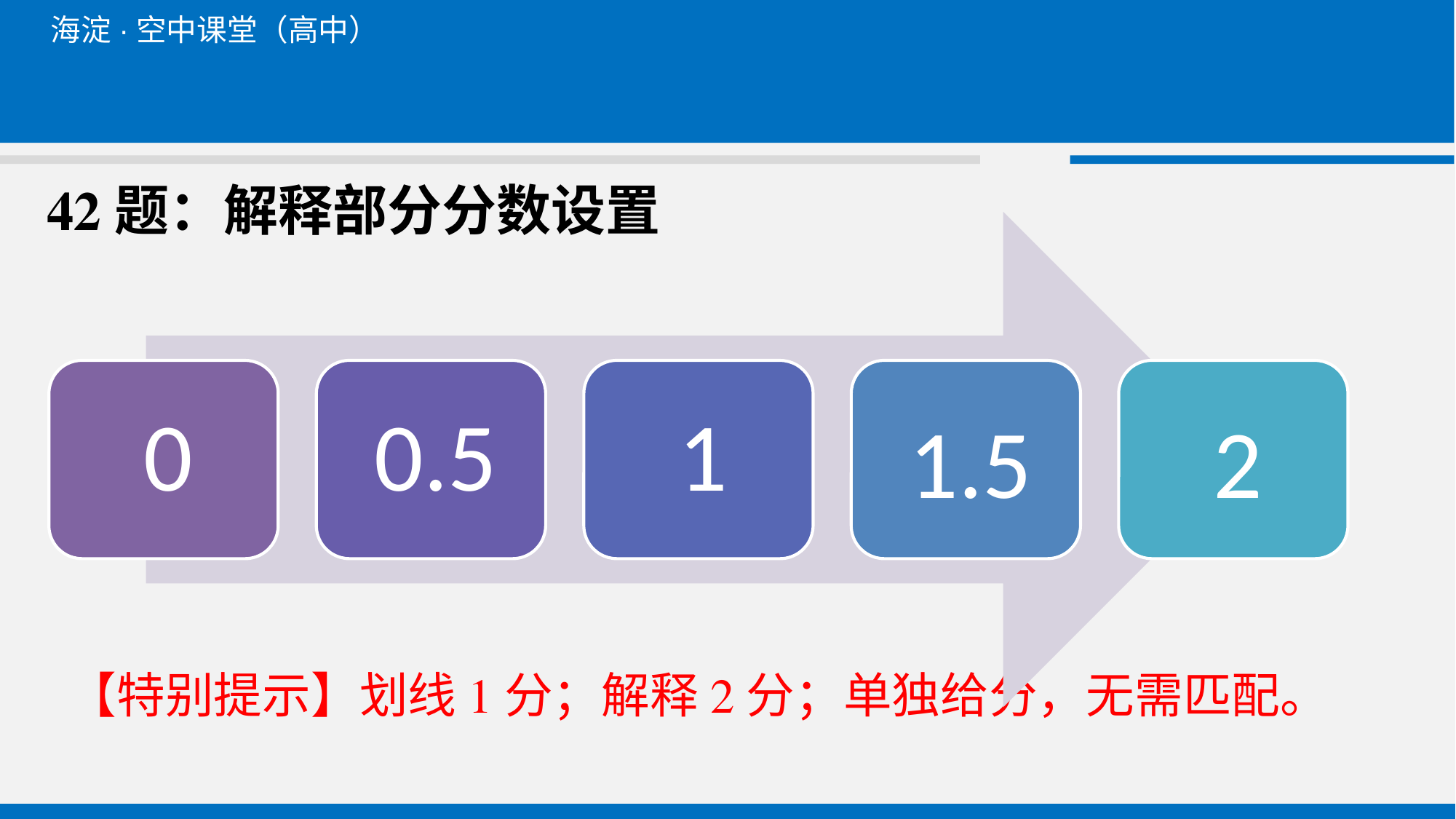

# 42题：解释部分分数设置
0
0.5
1
1.5
2

【特别提示】划线1分；解释2分；单独给分，无需匹配。